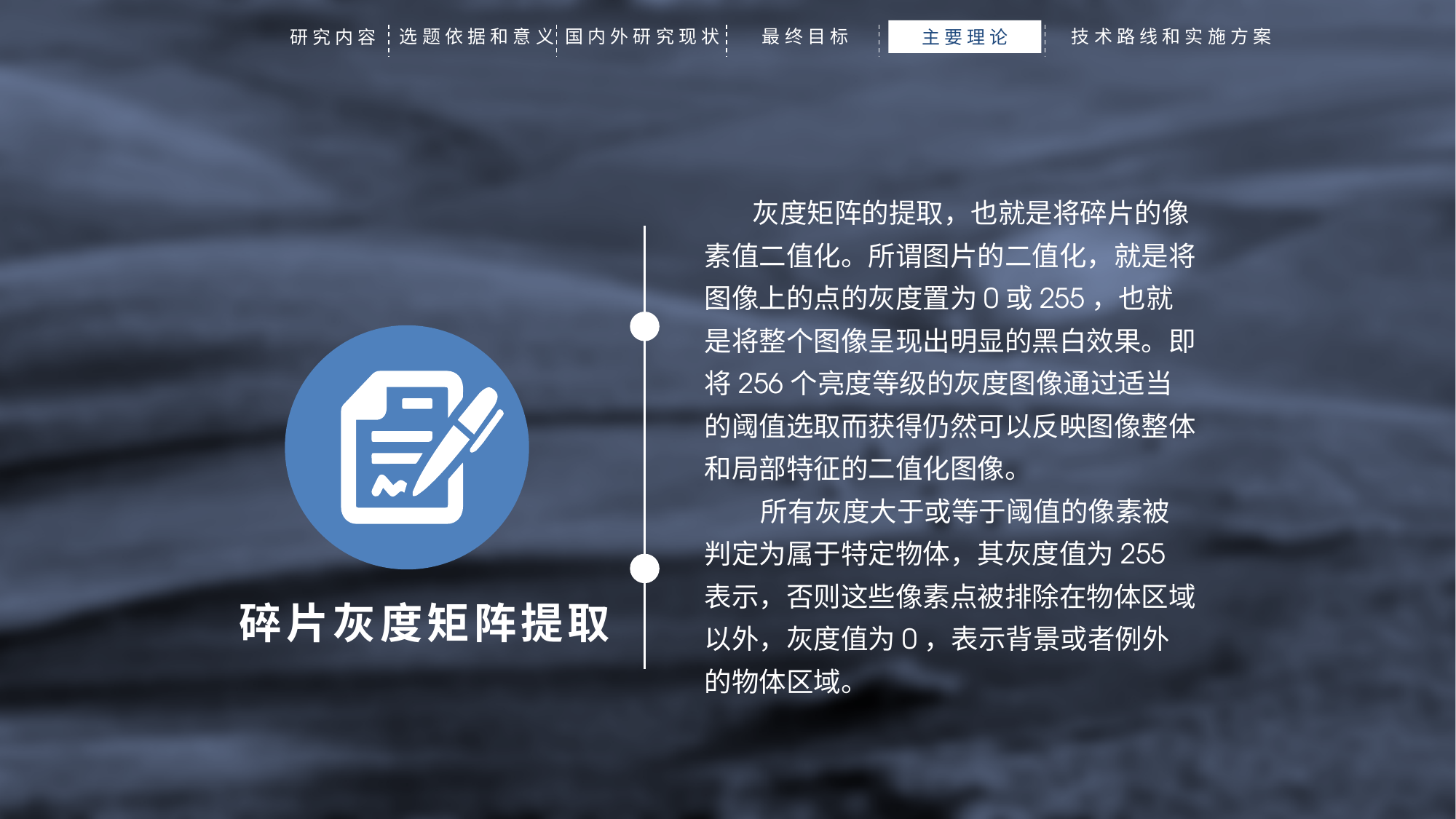

选题依据和意义
国内外研究现状
最终目标
技术路线和实施方案
研究内容
主要理论
        灰度矩阵的提取，也就是将碎片的像素值二值化。所谓图片的二值化，就是将图像上的点的灰度置为0或255，也就是将整个图像呈现出明显的黑白效果。即将256个亮度等级的灰度图像通过适当的阈值选取而获得仍然可以反映图像整体和局部特征的二值化图像。
        所有灰度大于或等于阈值的像素被判定为属于特定物体，其灰度值为255表示，否则这些像素点被排除在物体区域以外，灰度值为0，表示背景或者例外的物体区域。

碎片灰度矩阵提取